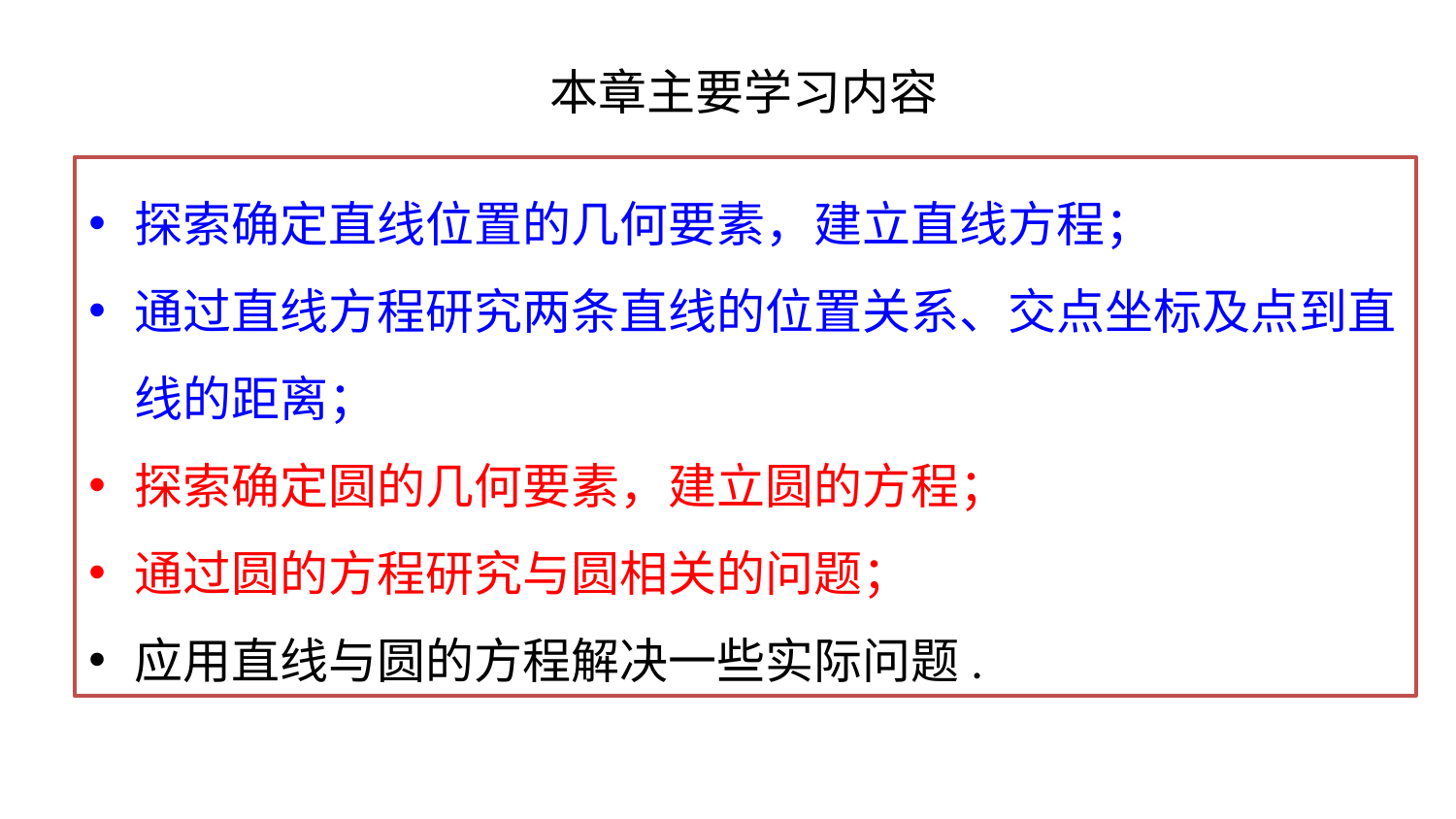

本章主要学习内容
探索确定直线位置的几何要素，建立直线方程；
通过直线方程研究两条直线的位置关系、交点坐标及点到直线的距离；
探索确定圆的几何要素，建立圆的方程；
通过圆的方程研究与圆相关的问题；
应用直线与圆的方程解决一些实际问题.